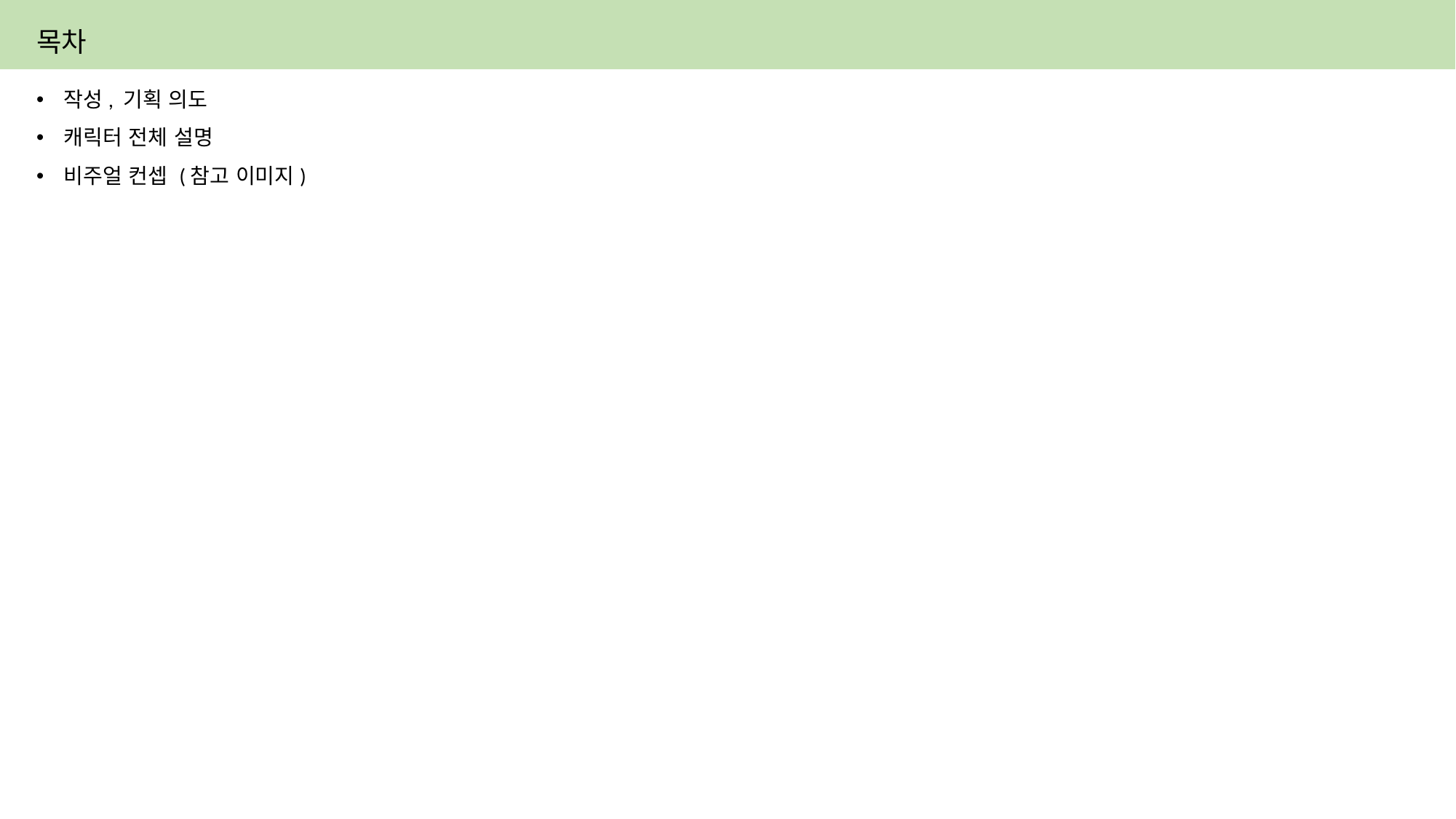

# 목차
작성, 기획 의도
캐릭터 전체 설명
비주얼 컨셉 (참고 이미지)